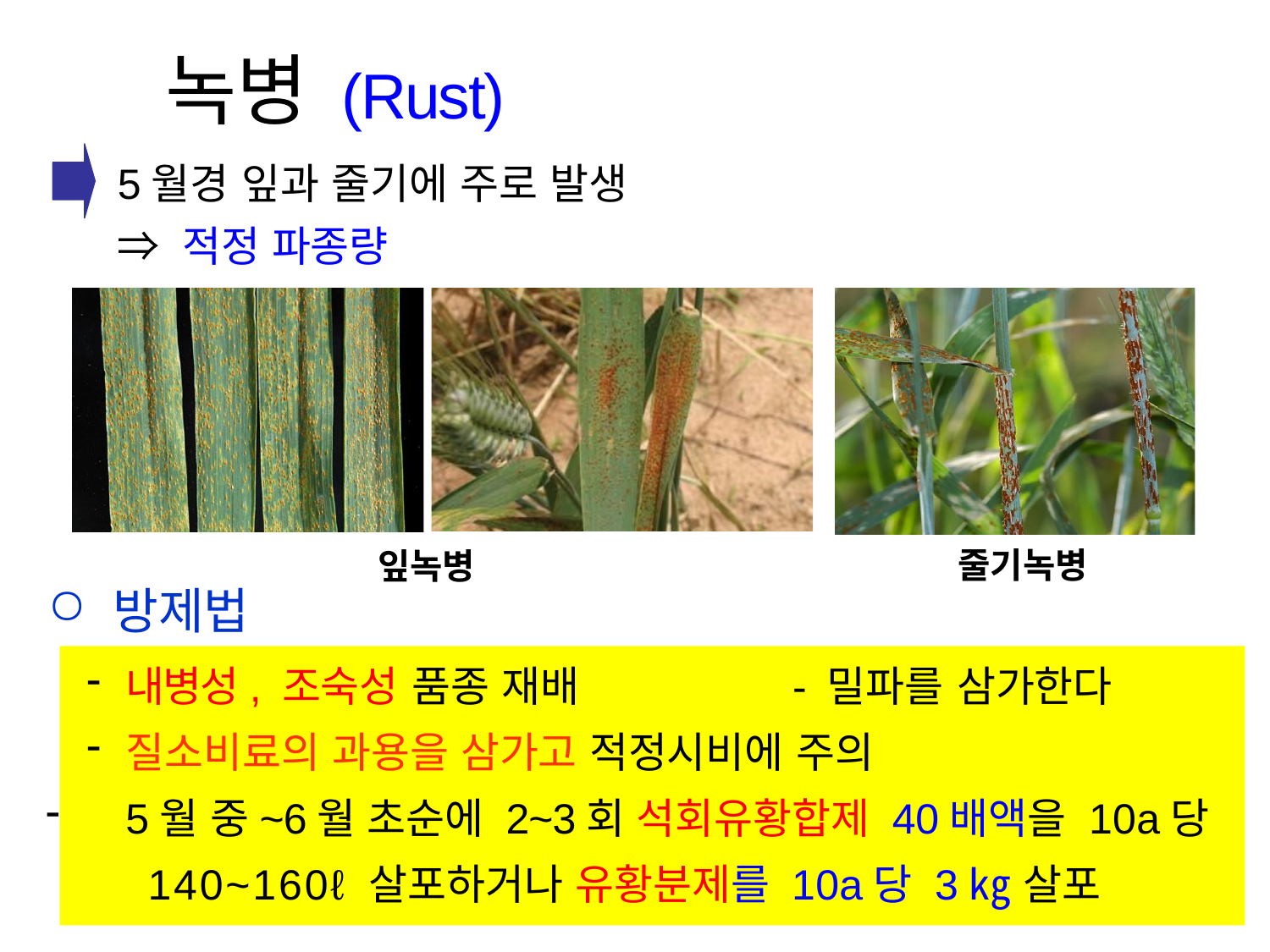

# 녹병 (Rust)

5월경 잎과 줄기에 주로 발생
⇒ 적정 파종량

줄기녹병
잎녹병
방제법
내병성, 조숙성 품종 재배	- 밀파를 삼가한다
질소비료의 과용을 삼가고 적정시비에 주의
5월 중~6월 초순에 2~3회 석회유황합제 40배액을 10a당  140~160ℓ 살포하거나 유황분제를 10a당 3㎏ 살포